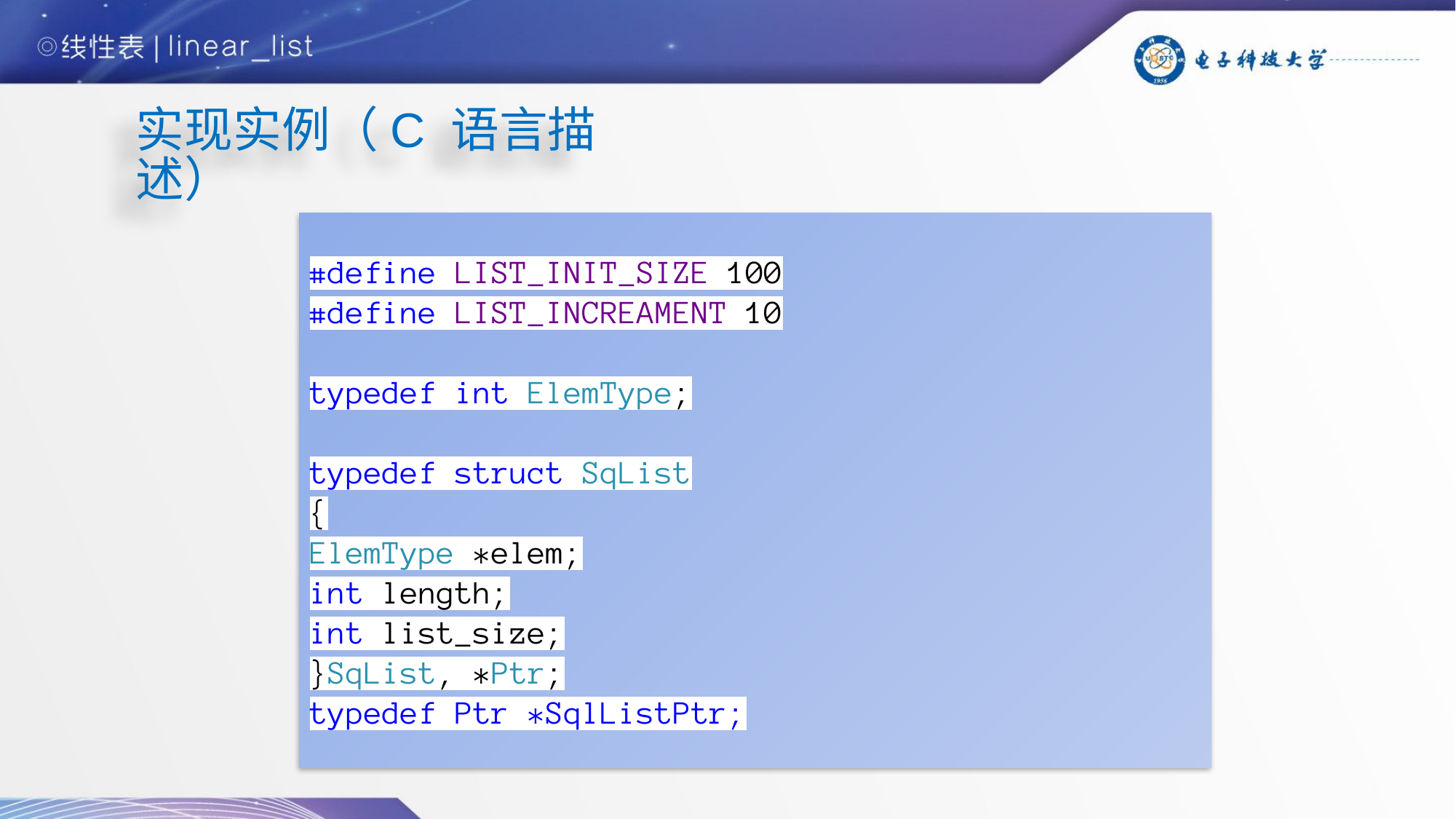

实现实例（C 语言描述）
#define LIST_INIT_SIZE 100
#define LIST_INCREAMENT 10

typedef int ElemType;

typedef struct SqList
{
ElemType *elem;
int length;
int list_size;
}SqList, *Ptr;
typedef Ptr *SqlListPtr;